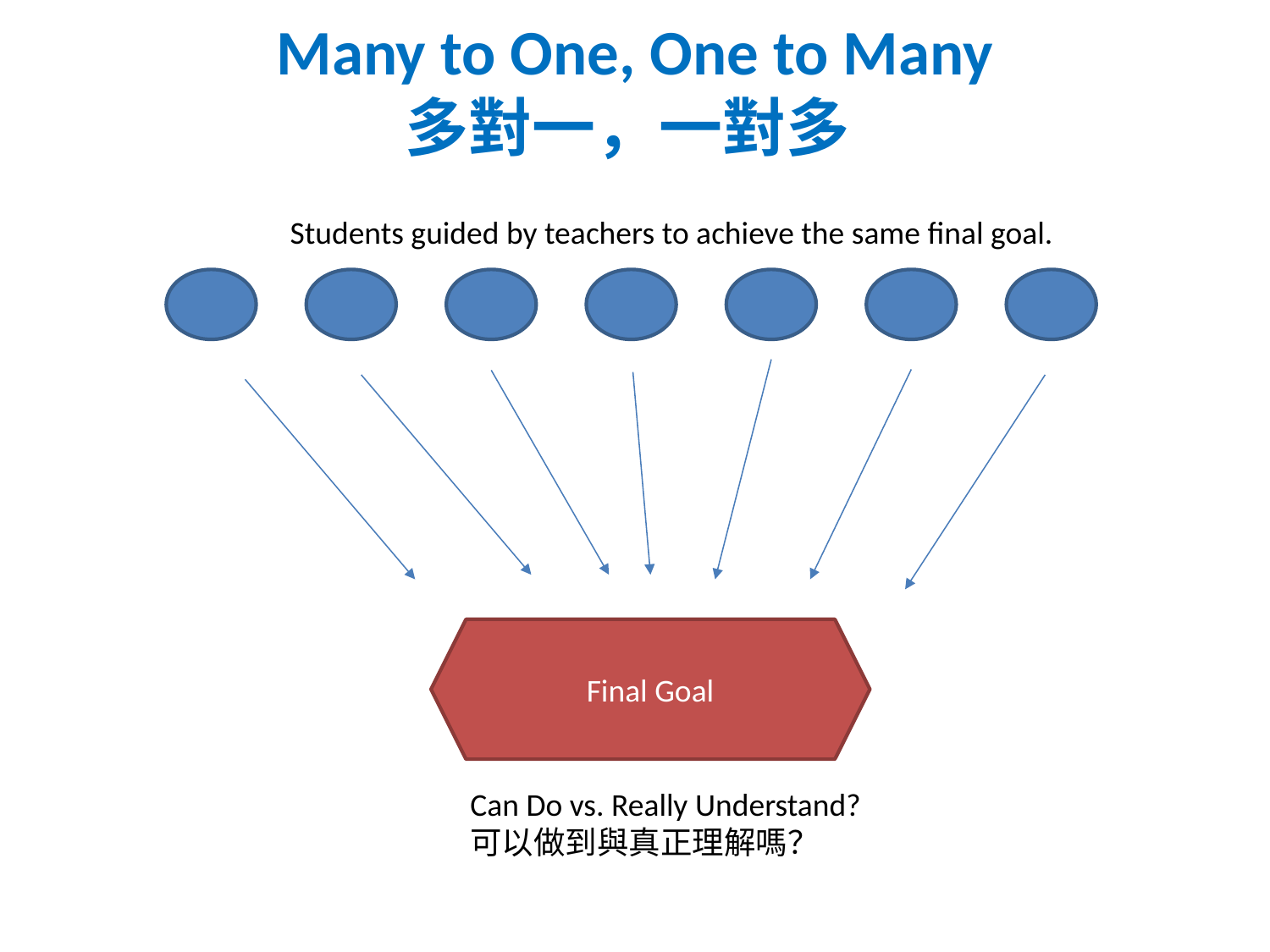

Many to One, One to Many
多對一，一對多
Students guided by teachers to achieve the same final goal.

Final Goal
Can Do vs. Really Understand?
可以做到與真正理解嗎？